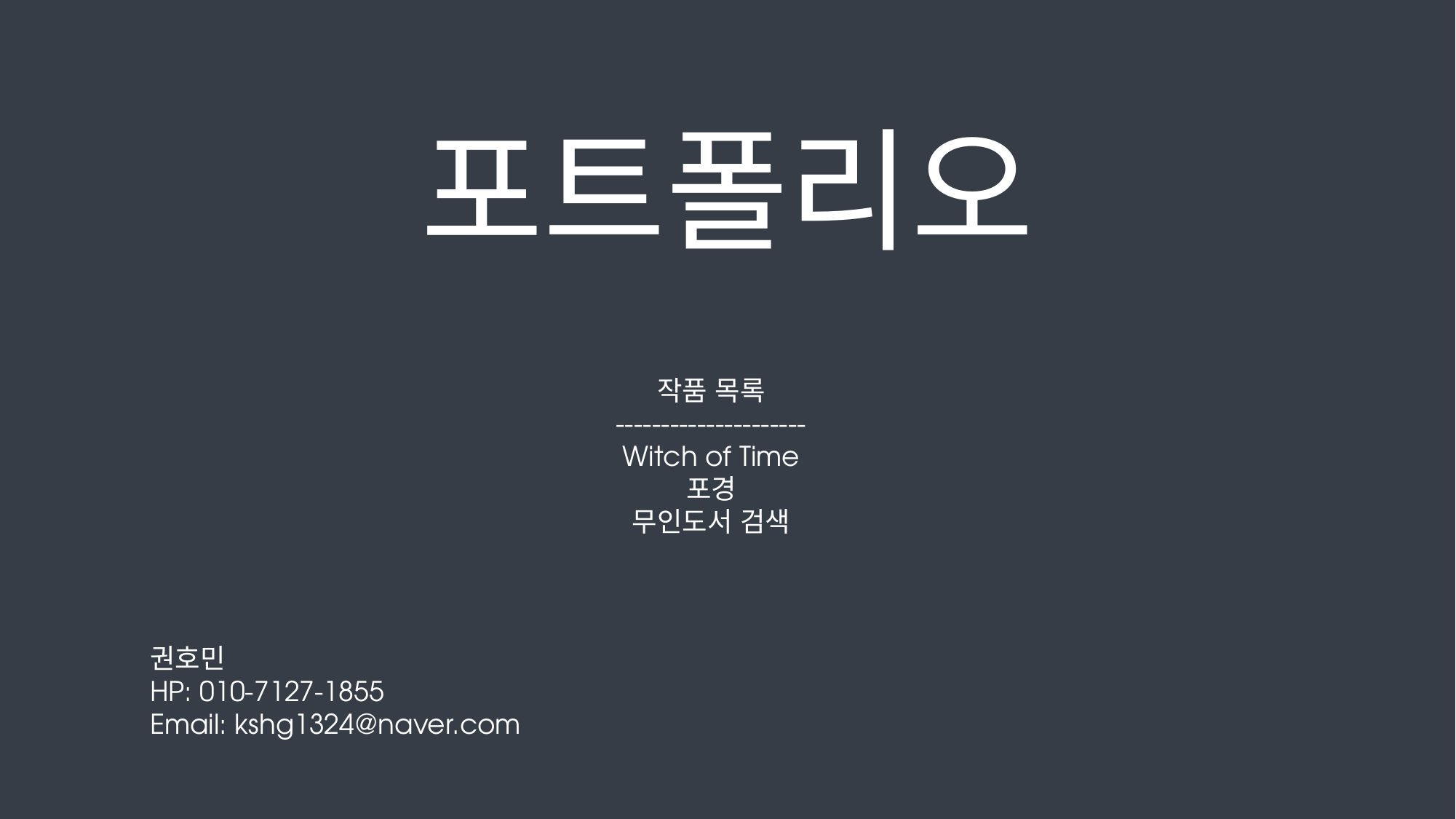

# 포트폴리오
작품 목록
---------------------
Witch of Time
포경
무인도서 검색
권호민
HP: 010-7127-1855
Email: kshg1324@naver.com